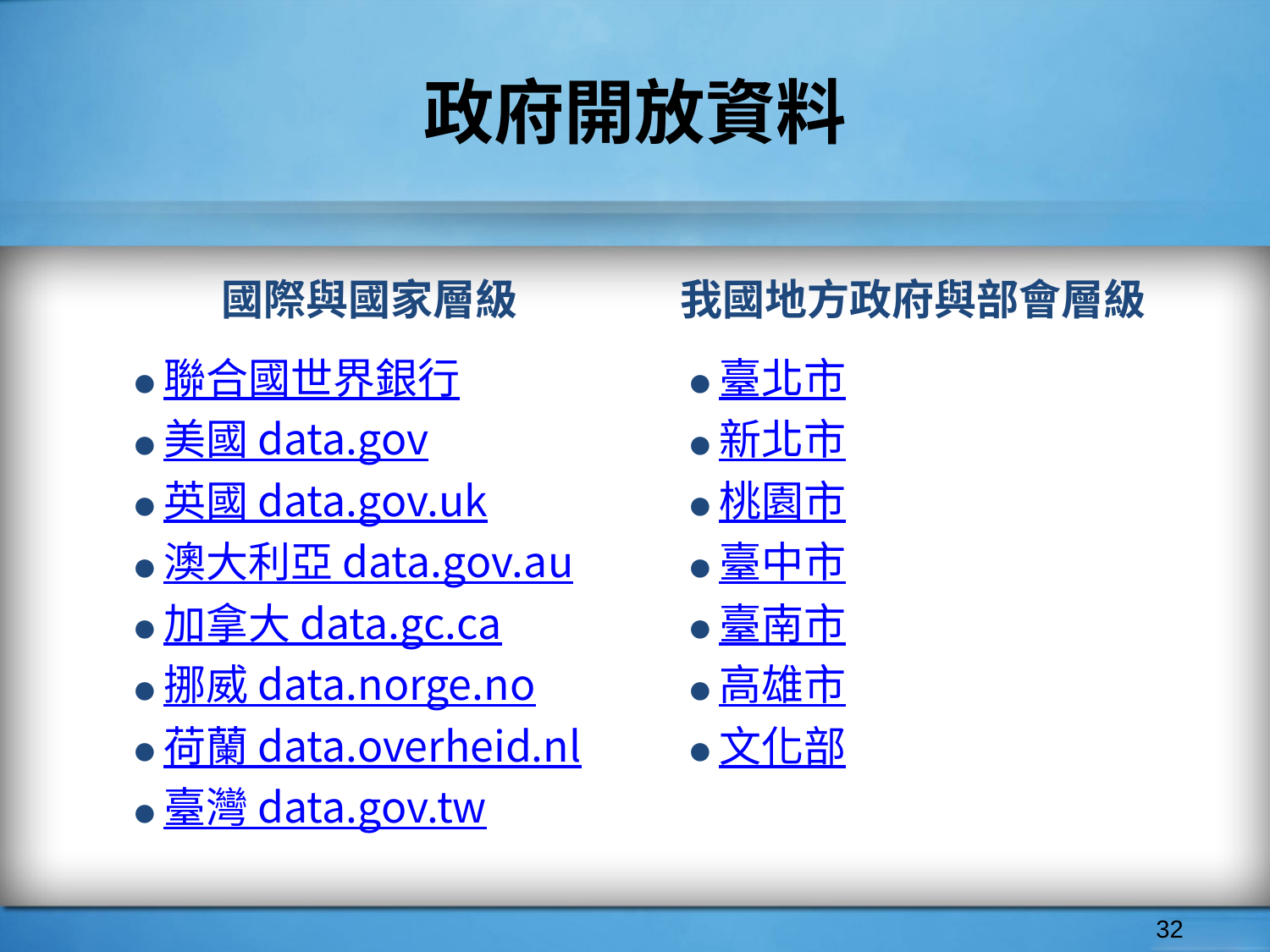

# 政府開放資料
國際與國家層級
我國地方政府與部會層級
聯合國世界銀行
美國 data.gov
英國 data.gov.uk
澳大利亞 data.gov.au
加拿大 data.gc.ca
挪威 data.norge.no
荷蘭 data.overheid.nl
臺灣 data.gov.tw
臺北市
新北市
桃園市
臺中市
臺南市
高雄市
文化部
32